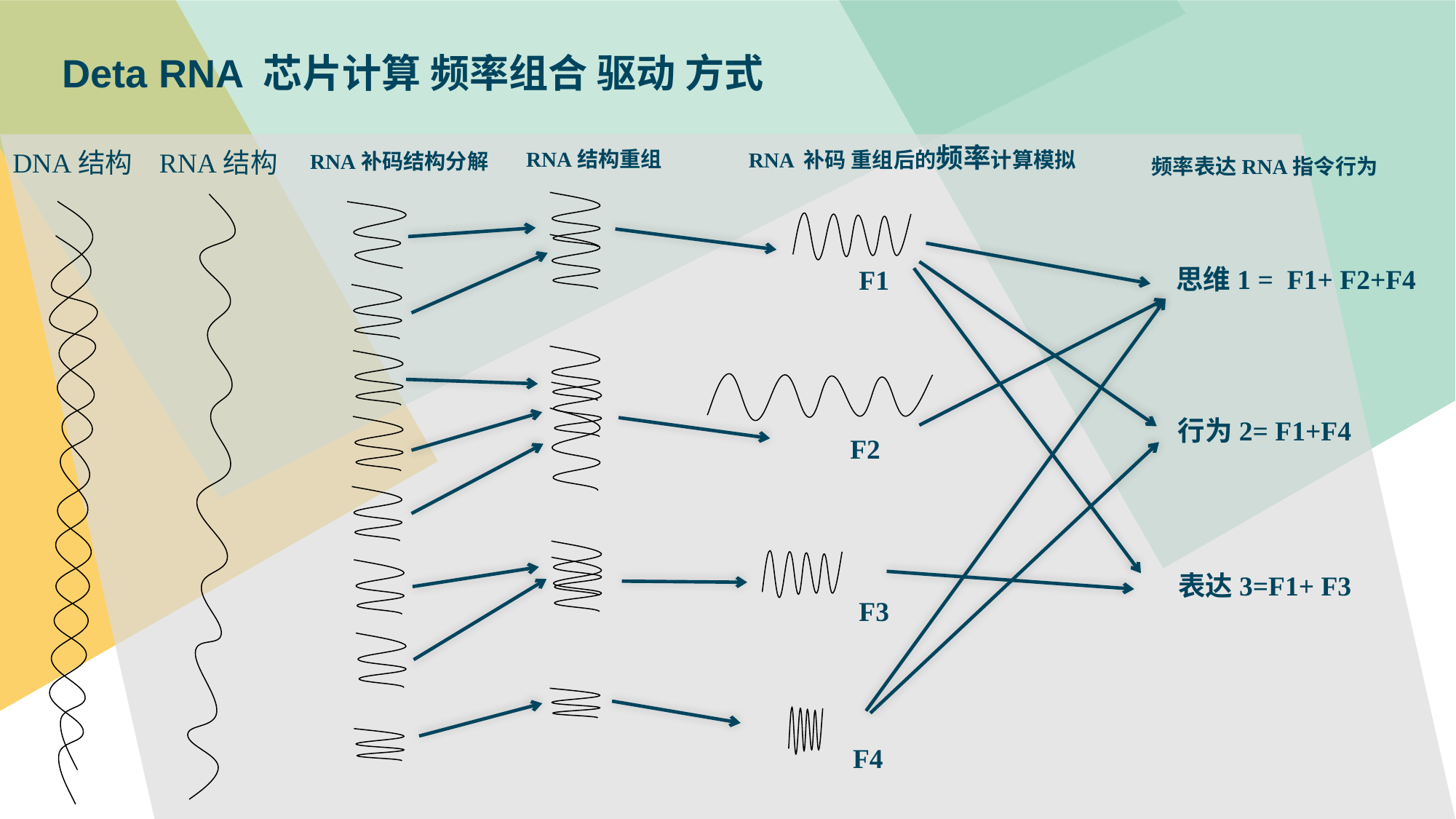

Deta RNA 芯片计算 频率组合 驱动 方式
 RNA 补码 重组后的频率计算模拟
DNA结构
RNA结构
RNA结构重组
RNA补码结构分解
频率表达RNA指令行为

思维1 =  F1+ F2+F4
F1

行为2= F1+F4

F2

表达3=F1+ F3
F3

F4